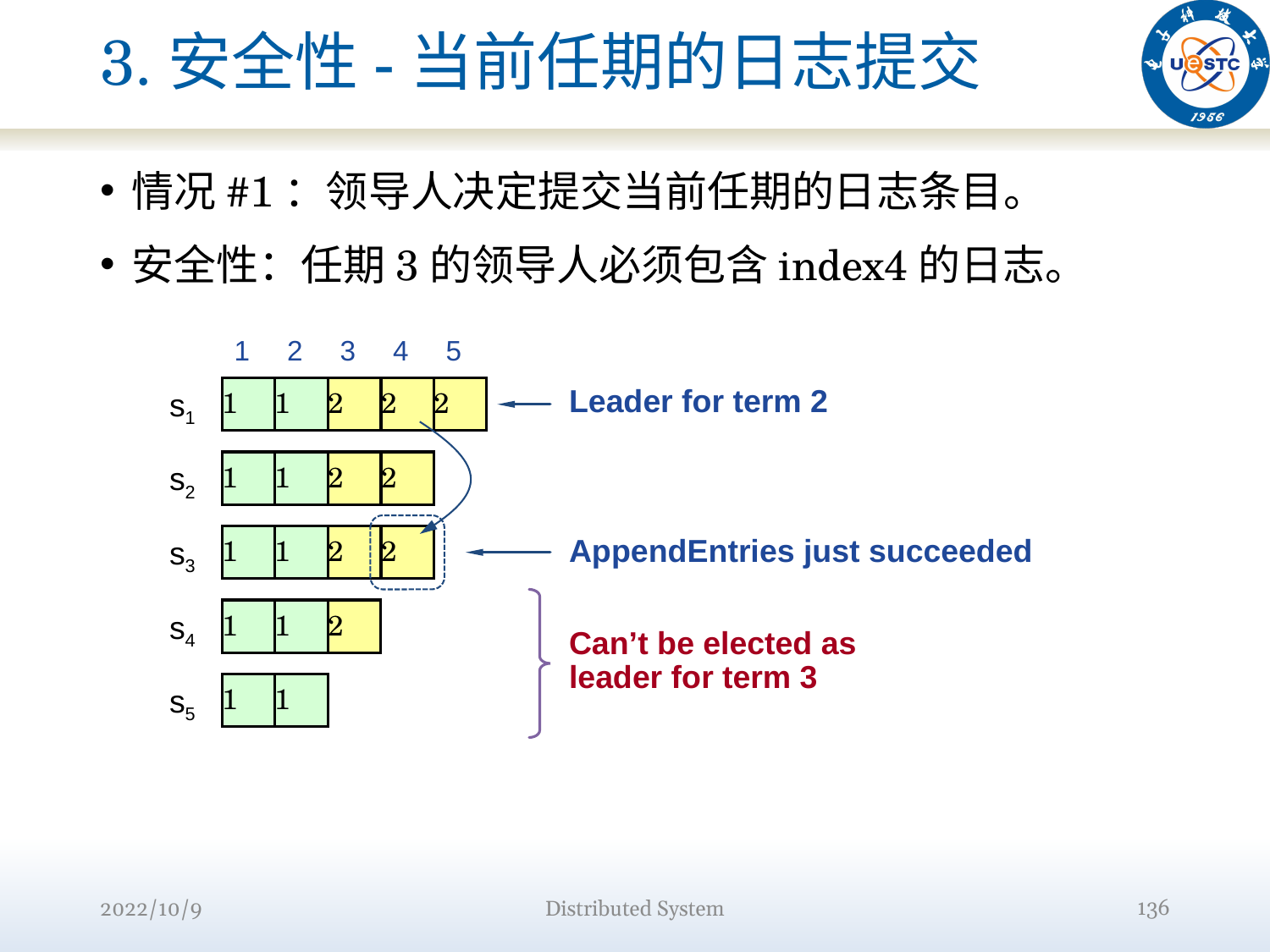

# 3.安全性-当前任期的日志提交
情况#1：领导人决定提交当前任期的日志条目。
安全性：任期3的领导人必须包含index4的日志。
1
2
3
4
5
1
1
2
2
2
s1
Leader for term 2

AppendEntries just succeeded
1
1
2
2
s2
1
1
2
2
s3

Can’t be elected as
leader for term 3
1
1
2
s4
1
1
s5
2022/10/9
Distributed System
136